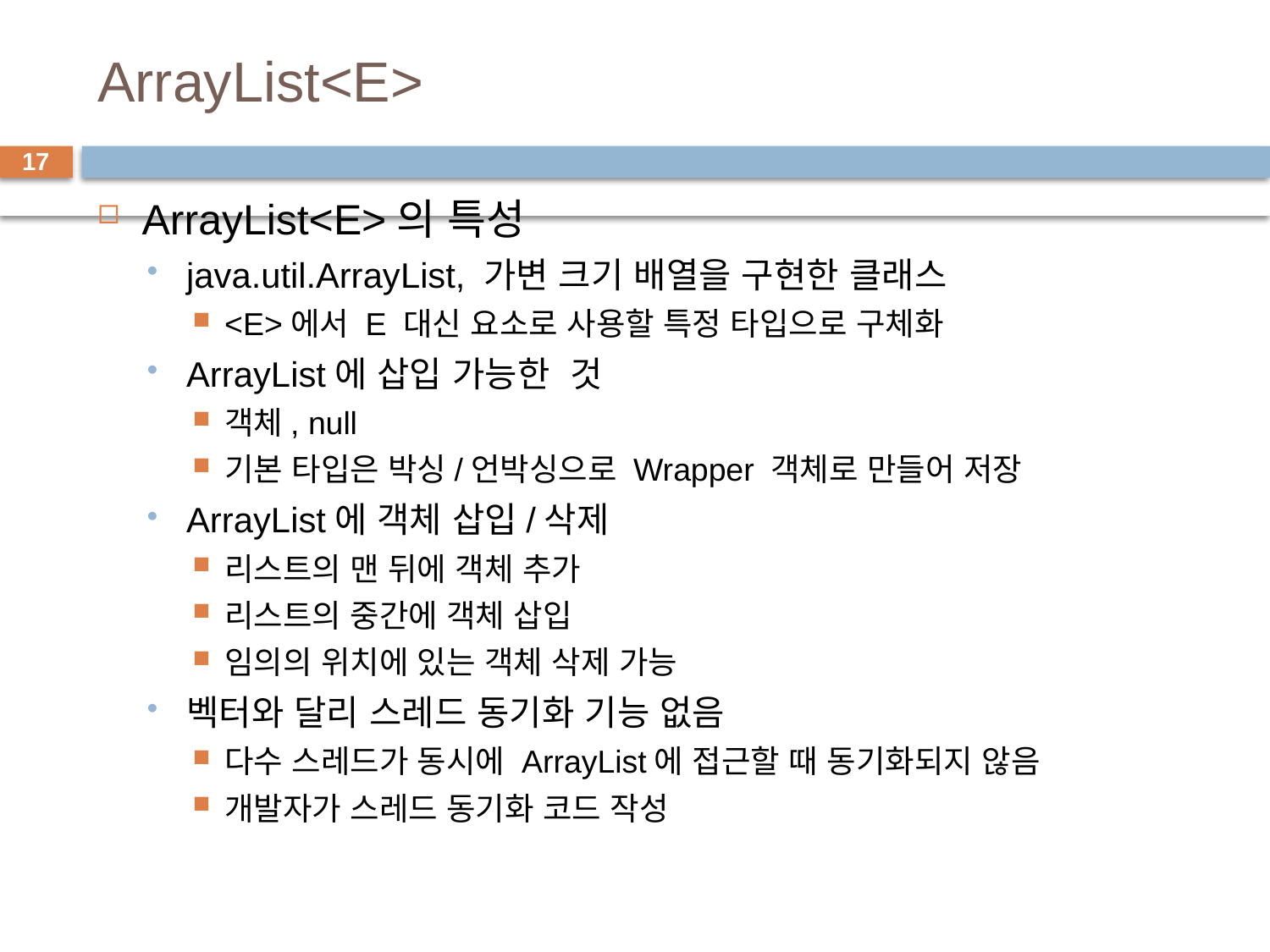

# ArrayList<E>
17
ArrayList<E>의 특성
java.util.ArrayList, 가변 크기 배열을 구현한 클래스
<E>에서 E 대신 요소로 사용할 특정 타입으로 구체화
ArrayList에 삽입 가능한  것
객체, null
기본 타입은 박싱/언박싱으로 Wrapper 객체로 만들어 저장
ArrayList에 객체 삽입/삭제
리스트의 맨 뒤에 객체 추가
리스트의 중간에 객체 삽입
임의의 위치에 있는 객체 삭제 가능
벡터와 달리 스레드 동기화 기능 없음
다수 스레드가 동시에 ArrayList에 접근할 때 동기화되지 않음
개발자가 스레드 동기화 코드 작성